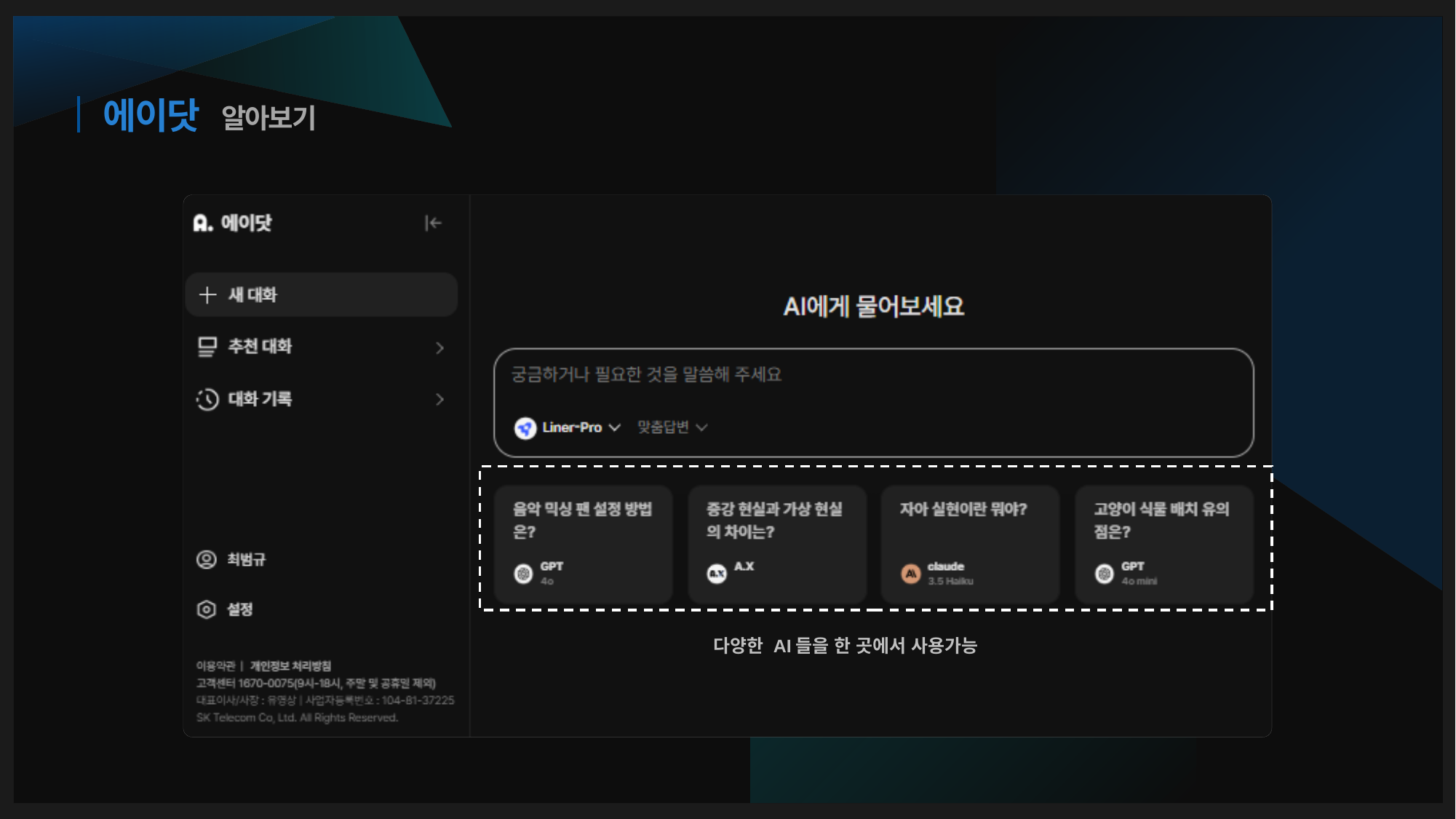

구체적인 텍스트가 필요할 때 자주 사용됨
알아보기
# 에이닷

다양한 AI들을 한 곳에서 사용가능